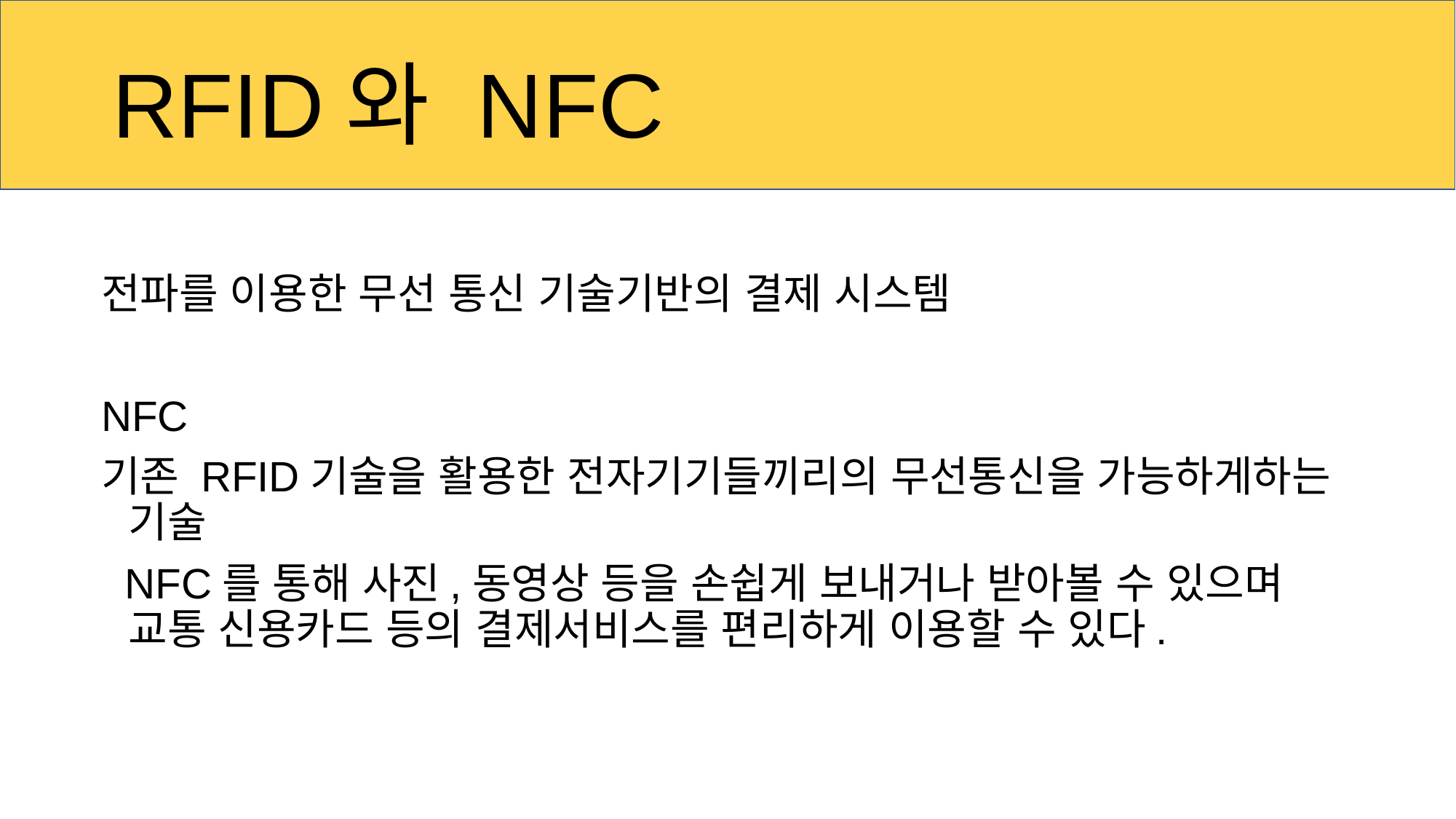

# RFID와 NFC
전파를 이용한 무선 통신 기술기반의 결제 시스템

NFC
기존 RFID기술을 활용한 전자기기들끼리의 무선통신을 가능하게하는 기술
  NFC를 통해 사진,동영상 등을 손쉽게 보내거나 받아볼 수 있으며 교통 신용카드 등의 결제서비스를 편리하게 이용할 수 있다.